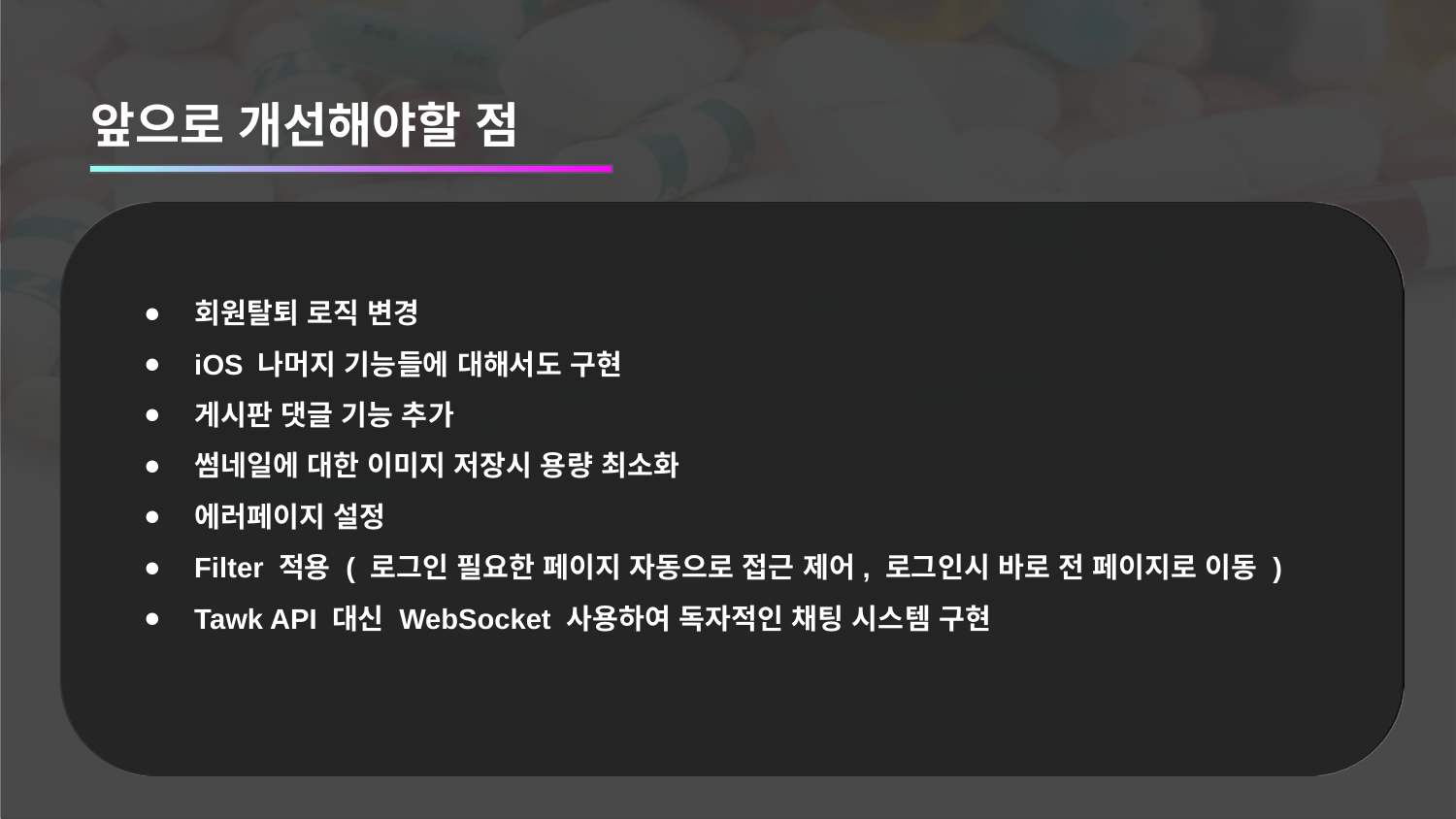

앞으로 개선해야할 점

회원탈퇴 로직 변경
iOS 나머지 기능들에 대해서도 구현
게시판 댓글 기능 추가
썸네일에 대한 이미지 저장시 용량 최소화
에러페이지 설정
Filter 적용 ( 로그인 필요한 페이지 자동으로 접근 제어, 로그인시 바로 전 페이지로 이동 )
Tawk API 대신 WebSocket 사용하여 독자적인 채팅 시스템 구현